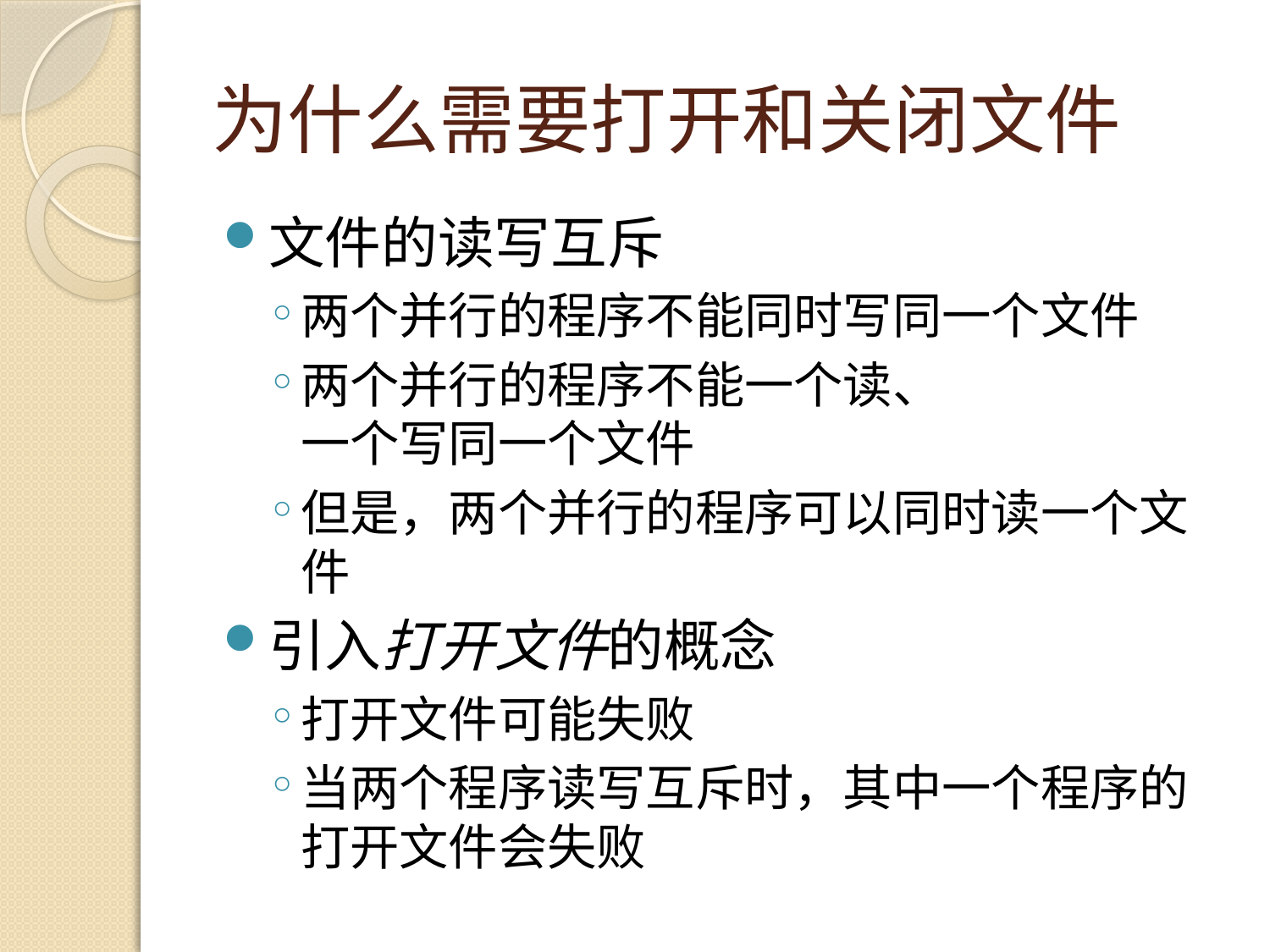

# 为什么需要打开和关闭文件
文件的读写互斥
两个并行的程序不能同时写同一个文件
两个并行的程序不能一个读、
一个写同一个文件
但是，两个并行的程序可以同时读一个文件
引入打开文件的概念
打开文件可能失败
当两个程序读写互斥时，其中一个程序的打开文件会失败